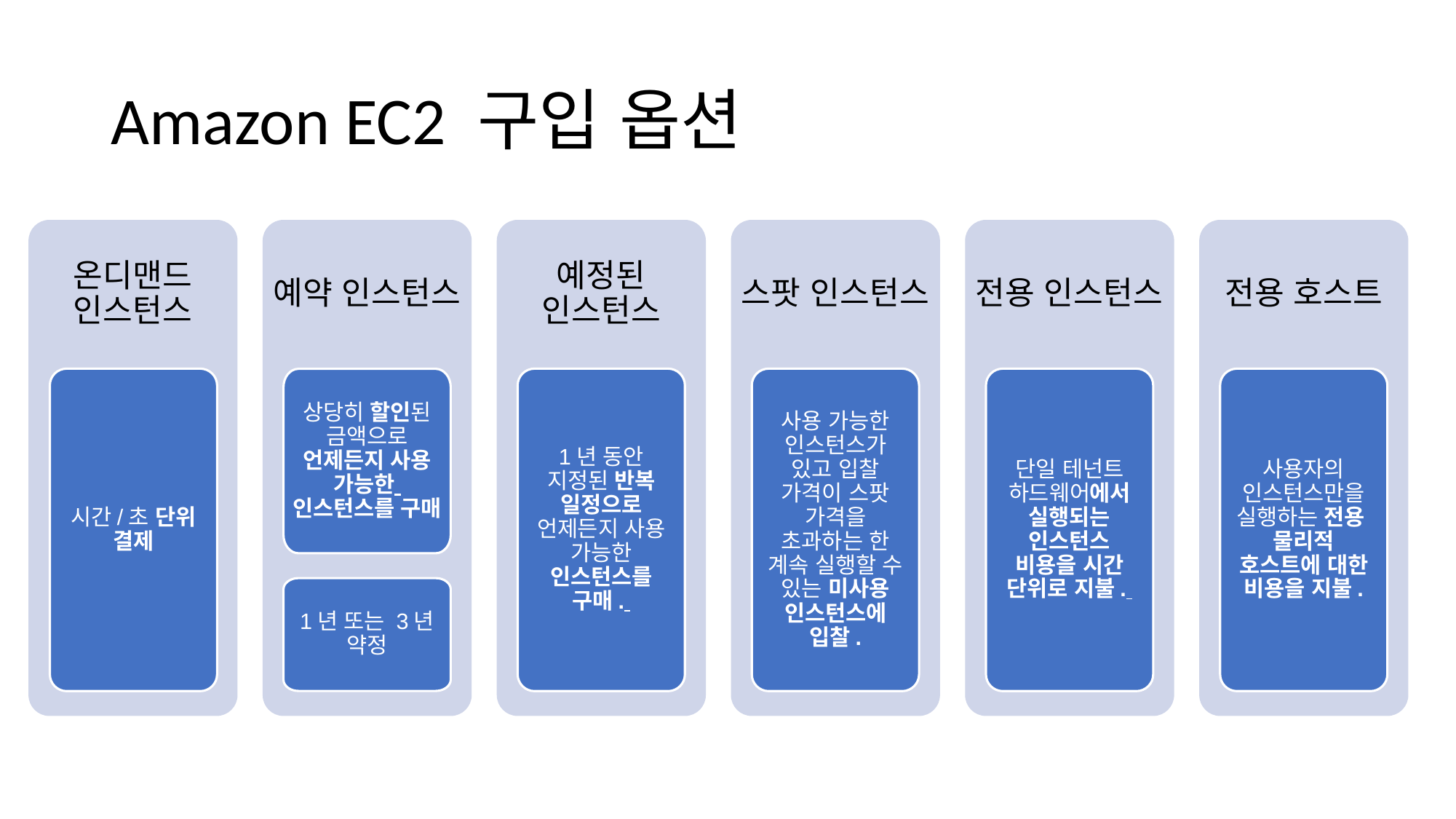

# Amazon EC2 구입 옵션
온디맨드 인스턴스
시간/초 단위 결제
예약 인스턴스
상당히 할인된 금액으로 언제든지 사용 가능한  인스턴스를 구매
1년 또는 3년 약정
예정된 인스턴스
1년 동안 지정된 반복 일정으로 언제든지 사용 가능한 인스턴스를 구매.
스팟 인스턴스
사용 가능한 인스턴스가 있고 입찰 가격이 스팟 가격을 초과하는 한 계속 실행할 수 있는 미사용 인스턴스에 입찰.
전용 인스턴스
단일 테넌트 하드웨어에서 실행되는 인스턴스 비용을 시간 단위로 지불.
전용 호스트
사용자의 인스턴스만을 실행하는 전용  물리적 호스트에 대한 비용을 지불.